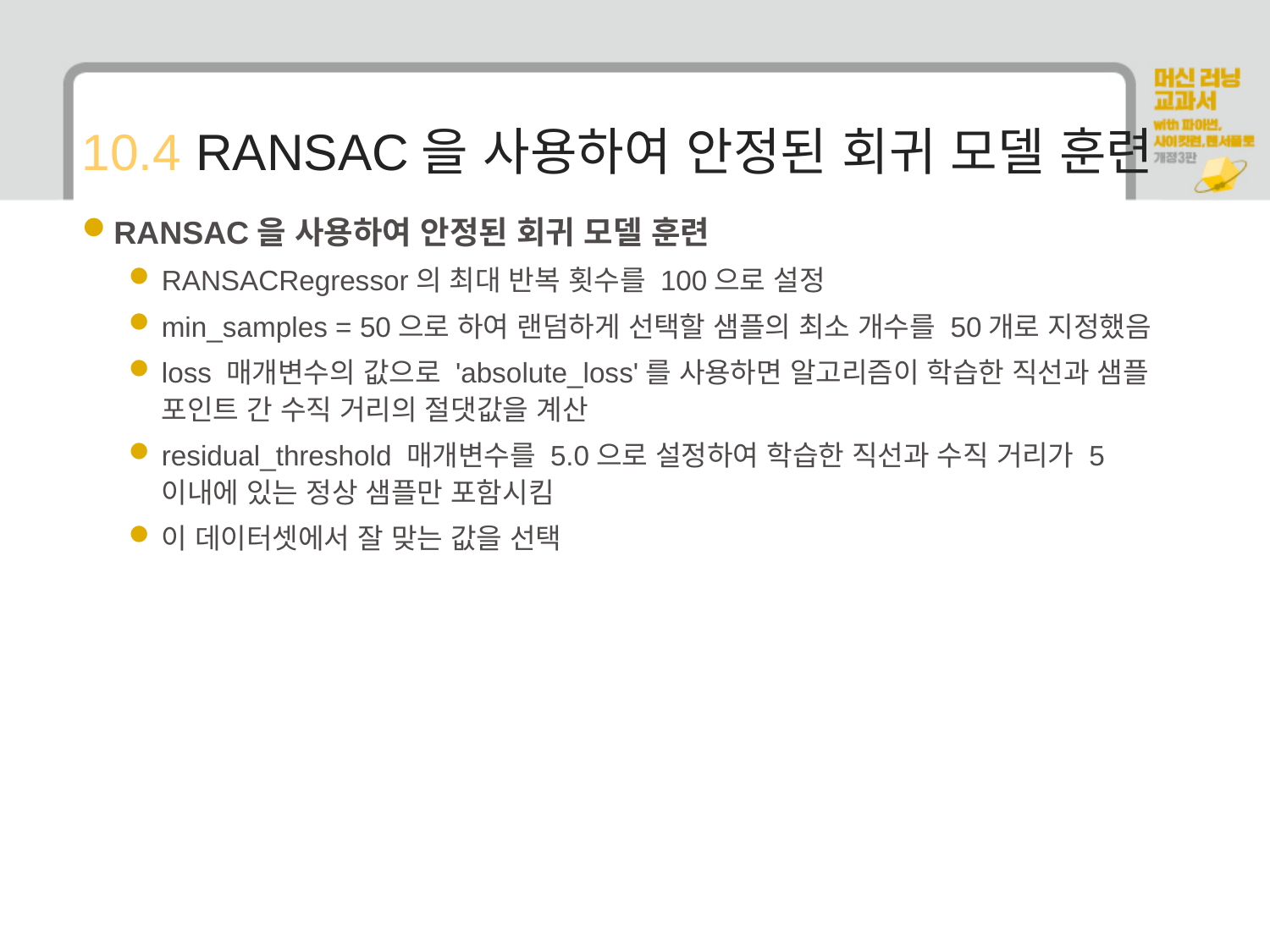

# 10.4 RANSAC을 사용하여 안정된 회귀 모델 훈련
RANSAC을 사용하여 안정된 회귀 모델 훈련
RANSACRegressor의 최대 반복 횟수를 100으로 설정
min_samples = 50으로 하여 랜덤하게 선택할 샘플의 최소 개수를 50개로 지정했음
loss 매개변수의 값으로 'absolute_loss'를 사용하면 알고리즘이 학습한 직선과 샘플 포인트 간 수직 거리의 절댓값을 계산
residual_threshold 매개변수를 5.0으로 설정하여 학습한 직선과 수직 거리가 5 이내에 있는 정상 샘플만 포함시킴
이 데이터셋에서 잘 맞는 값을 선택